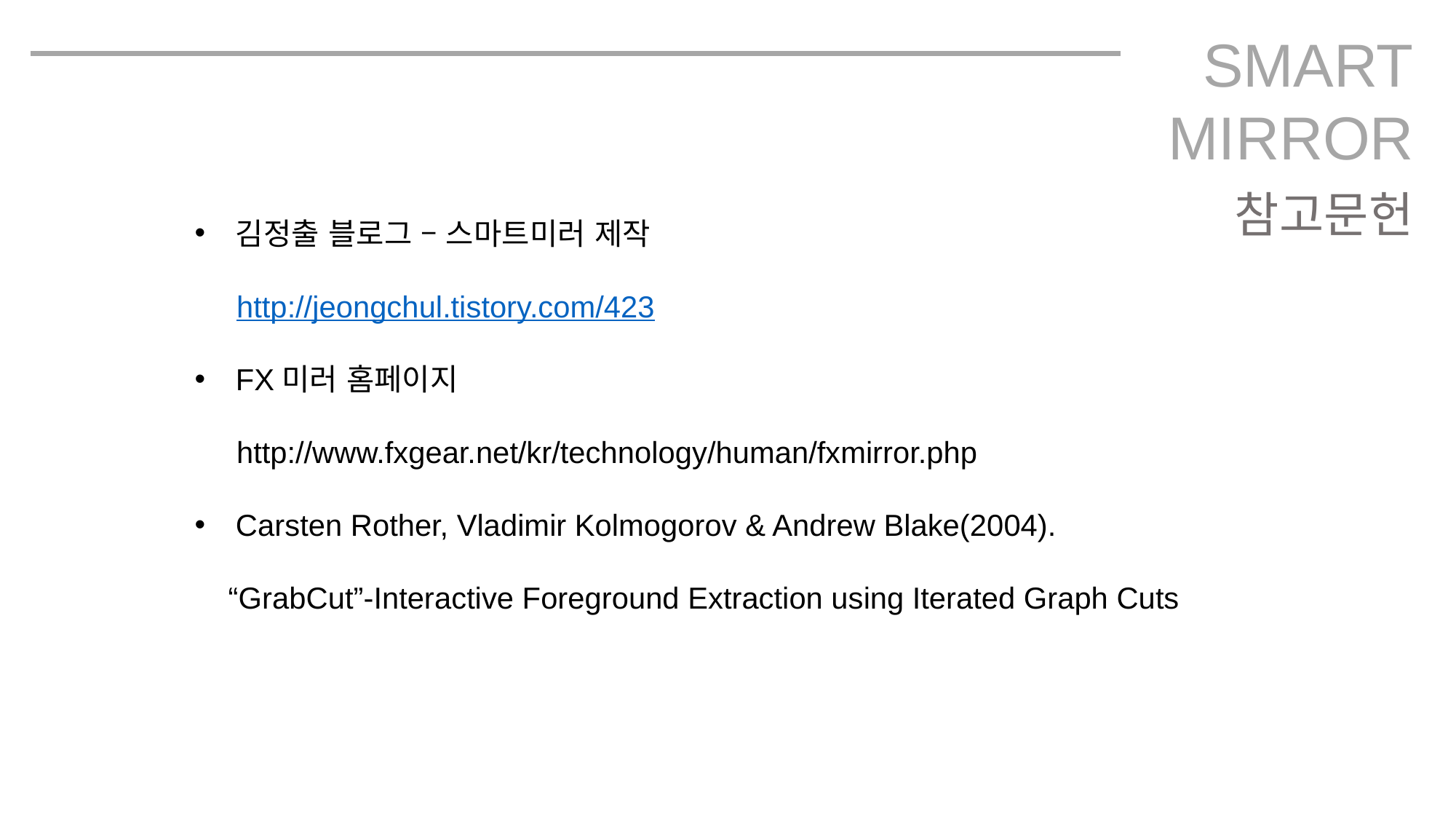

SMART
MIRROR
김정출 블로그 – 스마트미러 제작
     http://jeongchul.tistory.com/423
FX미러 홈페이지
     http://www.fxgear.net/kr/technology/human/fxmirror.php
Carsten Rother, Vladimir Kolmogorov & Andrew Blake(2004).
    “GrabCut”-Interactive Foreground Extraction using Iterated Graph Cuts
참고문헌